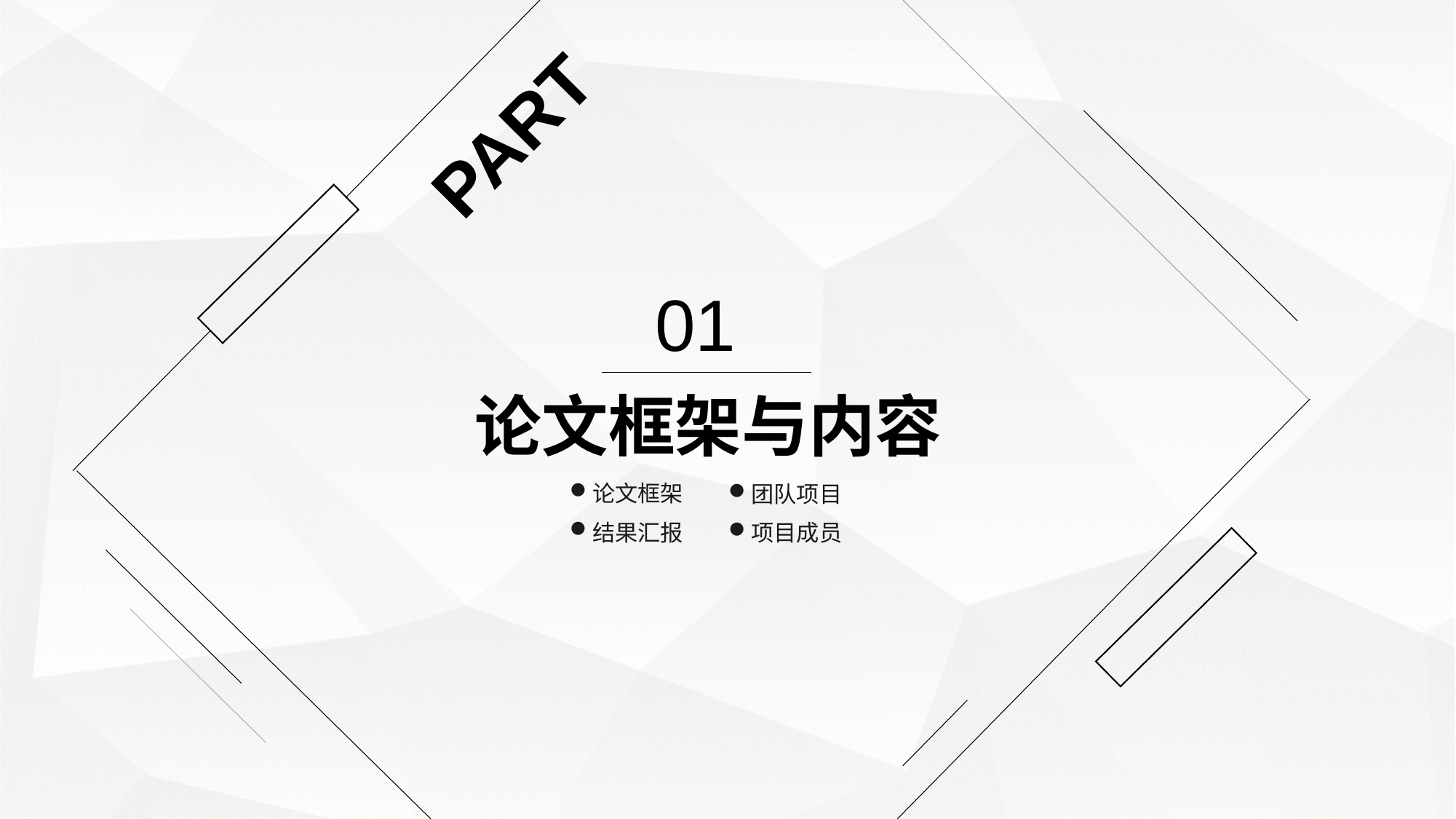

PART

01
论文框架与内容
论文框架
团队项目
结果汇报
项目成员